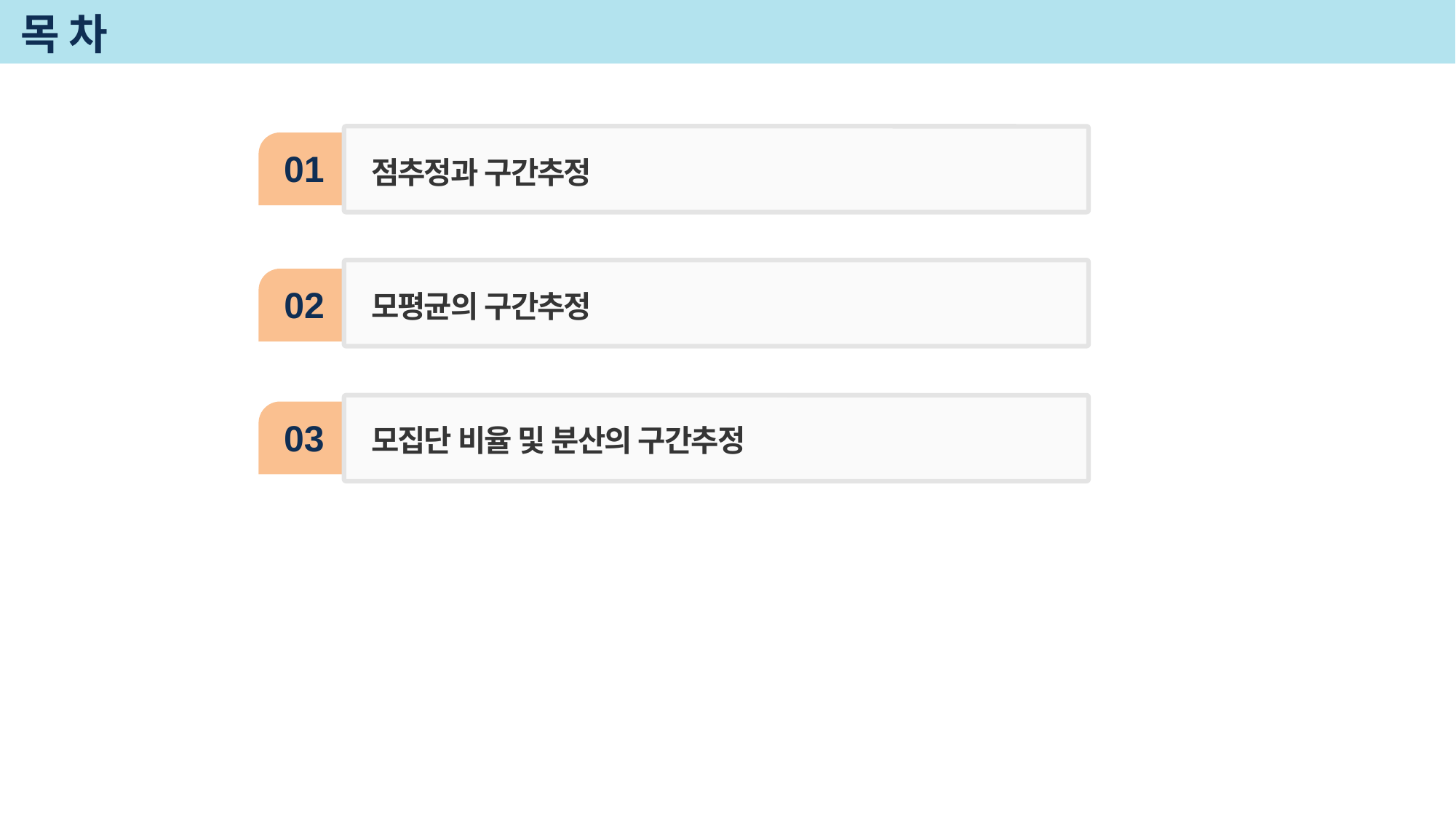

# 목 차

01
점추정과 구간추정

모평균의 구간추정
02

03
모집단 비율 및 분산의 구간추정